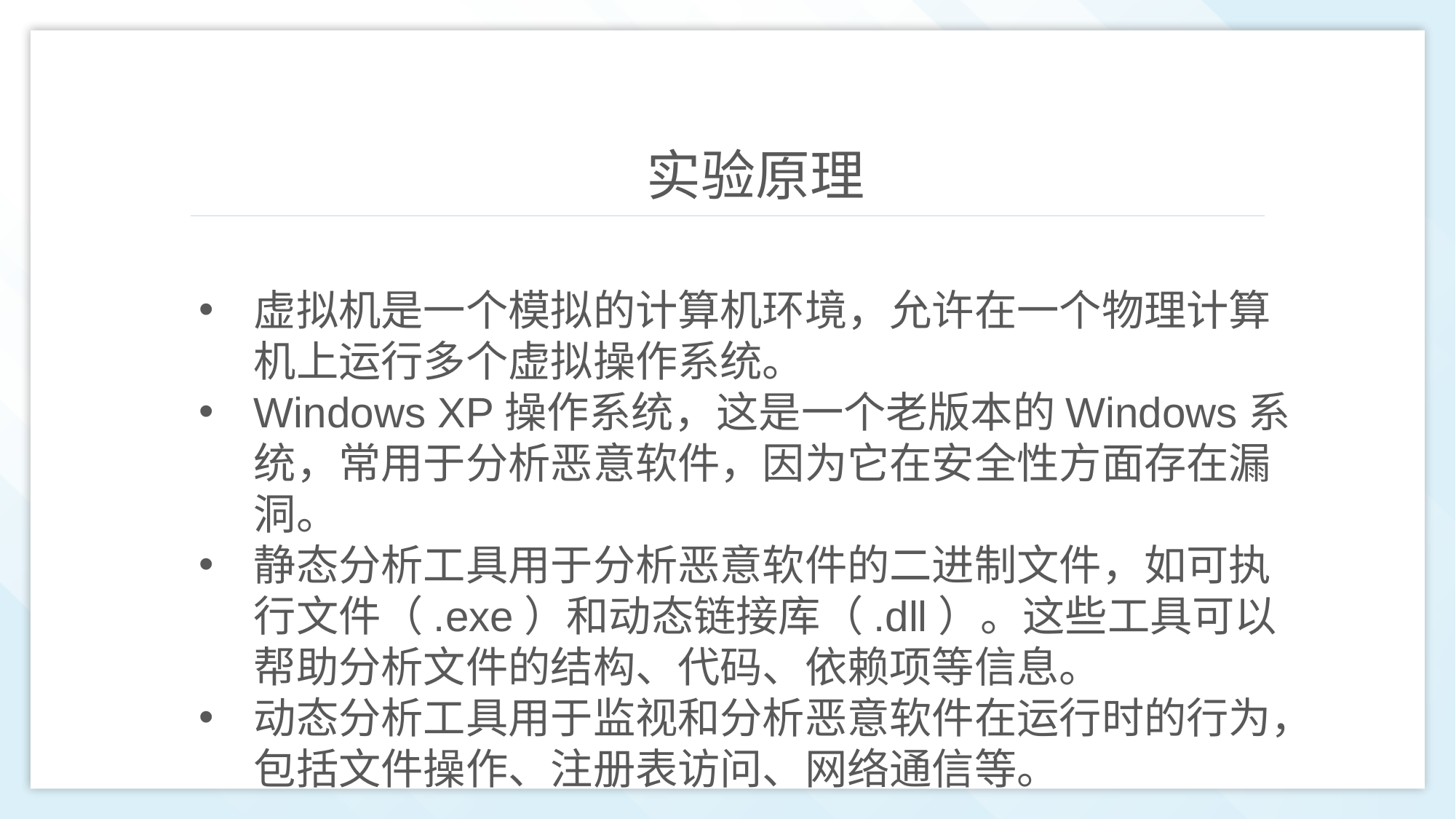

实验原理
虚拟机是一个模拟的计算机环境，允许在一个物理计算机上运行多个虚拟操作系统。
Windows XP操作系统，这是一个老版本的Windows系统，常用于分析恶意软件，因为它在安全性方面存在漏洞。
静态分析工具用于分析恶意软件的二进制文件，如可执行文件（.exe）和动态链接库（.dll）。这些工具可以帮助分析文件的结构、代码、依赖项等信息。
动态分析工具用于监视和分析恶意软件在运行时的行为，包括文件操作、注册表访问、网络通信等。